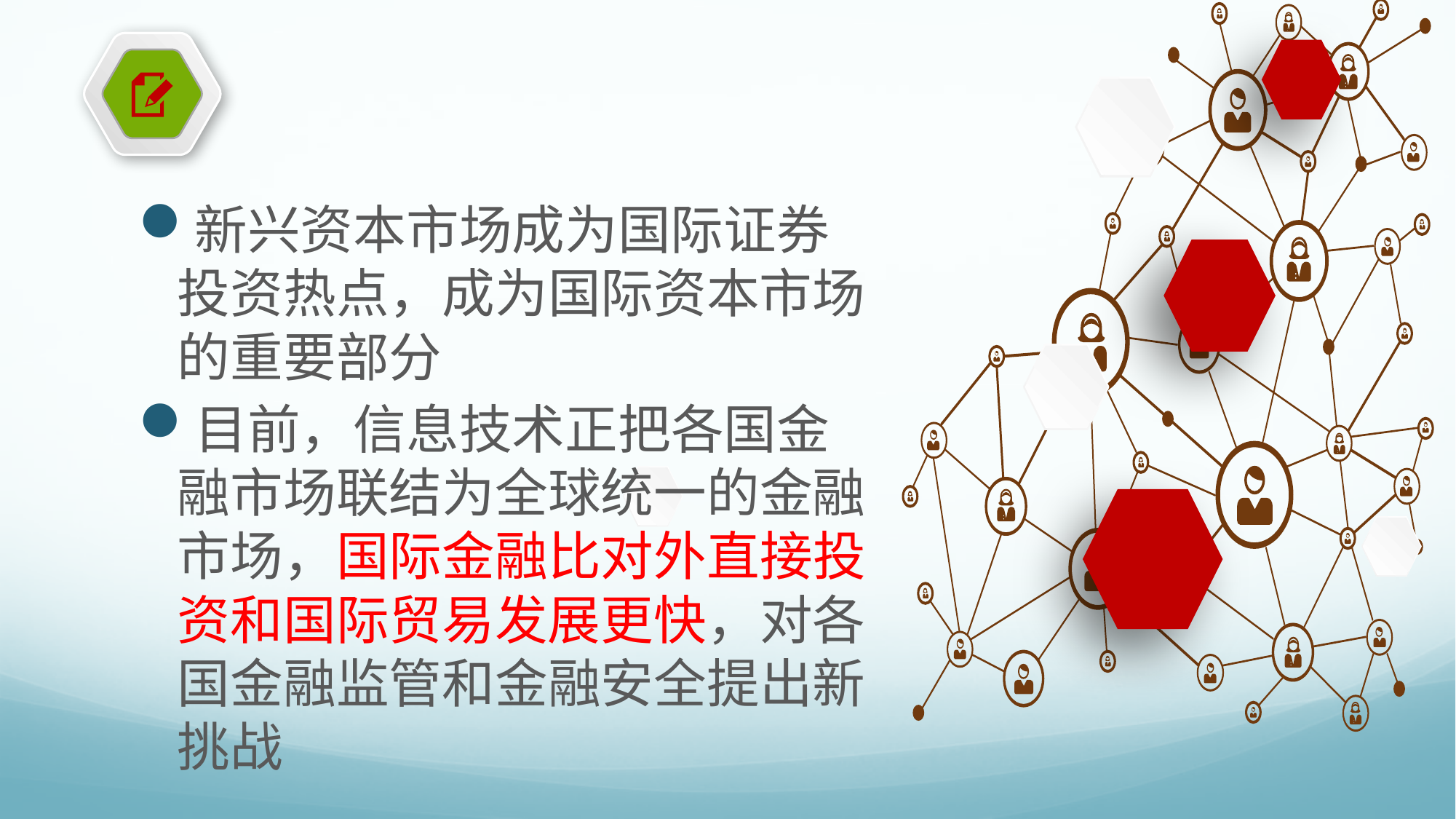

新兴资本市场成为国际证券投资热点，成为国际资本市场的重要部分
目前，信息技术正把各国金融市场联结为全球统一的金融市场，国际金融比对外直接投资和国际贸易发展更快，对各国金融监管和金融安全提出新挑战